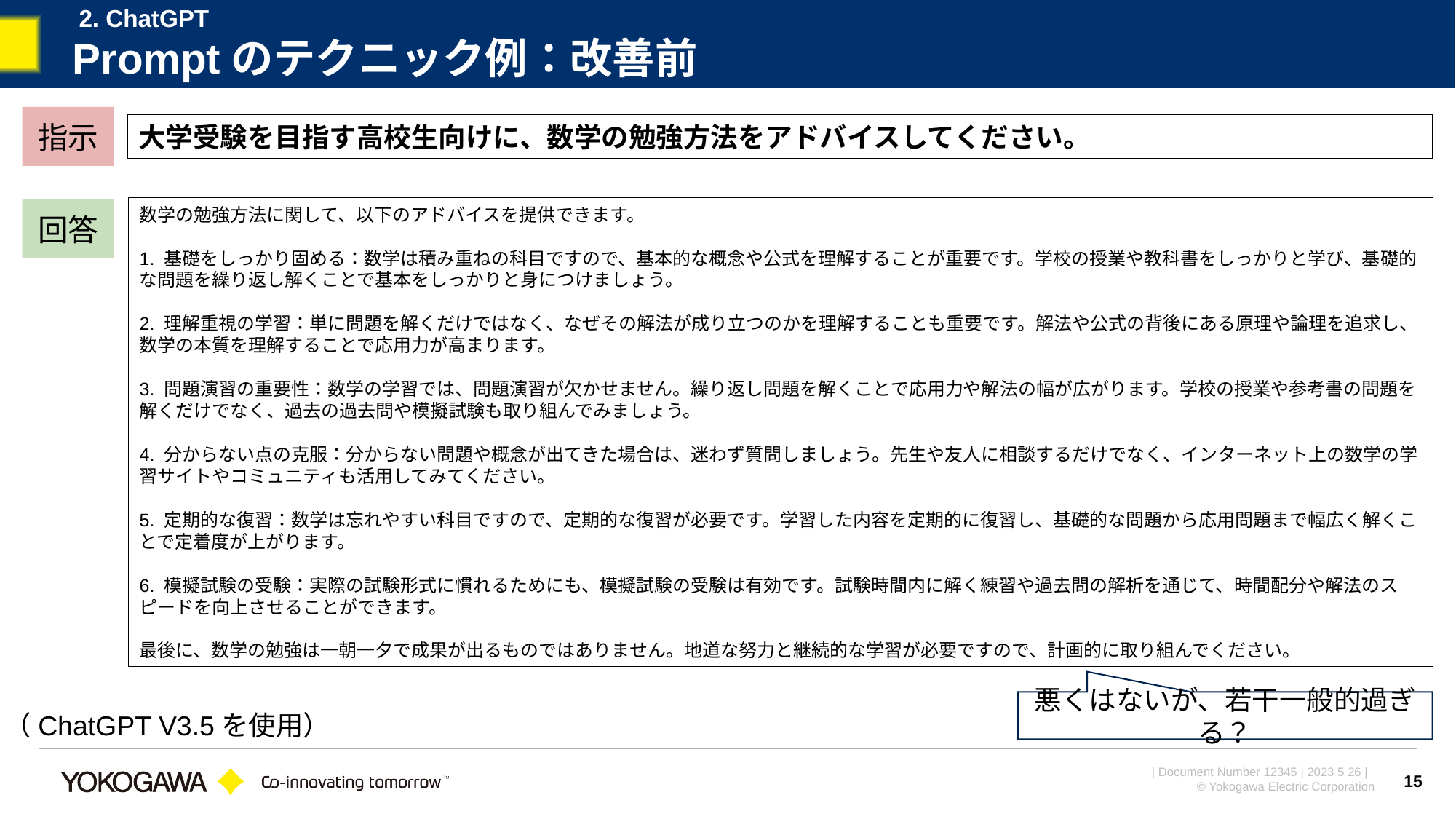

2. ChatGPT
# Promptのテクニック例：改善前
指示
大学受験を目指す高校生向けに、数学の勉強方法をアドバイスしてください。
数学の勉強方法に関して、以下のアドバイスを提供できます。

1. 基礎をしっかり固める：数学は積み重ねの科目ですので、基本的な概念や公式を理解することが重要です。学校の授業や教科書をしっかりと学び、基礎的な問題を繰り返し解くことで基本をしっかりと身につけましょう。

2. 理解重視の学習：単に問題を解くだけではなく、なぜその解法が成り立つのかを理解することも重要です。解法や公式の背後にある原理や論理を追求し、数学の本質を理解することで応用力が高まります。

3. 問題演習の重要性：数学の学習では、問題演習が欠かせません。繰り返し問題を解くことで応用力や解法の幅が広がります。学校の授業や参考書の問題を解くだけでなく、過去の過去問や模擬試験も取り組んでみましょう。

4. 分からない点の克服：分からない問題や概念が出てきた場合は、迷わず質問しましょう。先生や友人に相談するだけでなく、インターネット上の数学の学習サイトやコミュニティも活用してみてください。

5. 定期的な復習：数学は忘れやすい科目ですので、定期的な復習が必要です。学習した内容を定期的に復習し、基礎的な問題から応用問題まで幅広く解くことで定着度が上がります。

6. 模擬試験の受験：実際の試験形式に慣れるためにも、模擬試験の受験は有効です。試験時間内に解く練習や過去問の解析を通じて、時間配分や解法のスピードを向上させることができます。

最後に、数学の勉強は一朝一夕で成果が出るものではありません。地道な努力と継続的な学習が必要ですので、計画的に取り組んでください。
回答
悪くはないが、若干一般的過ぎる？
（ChatGPT V3.5を使用）
15